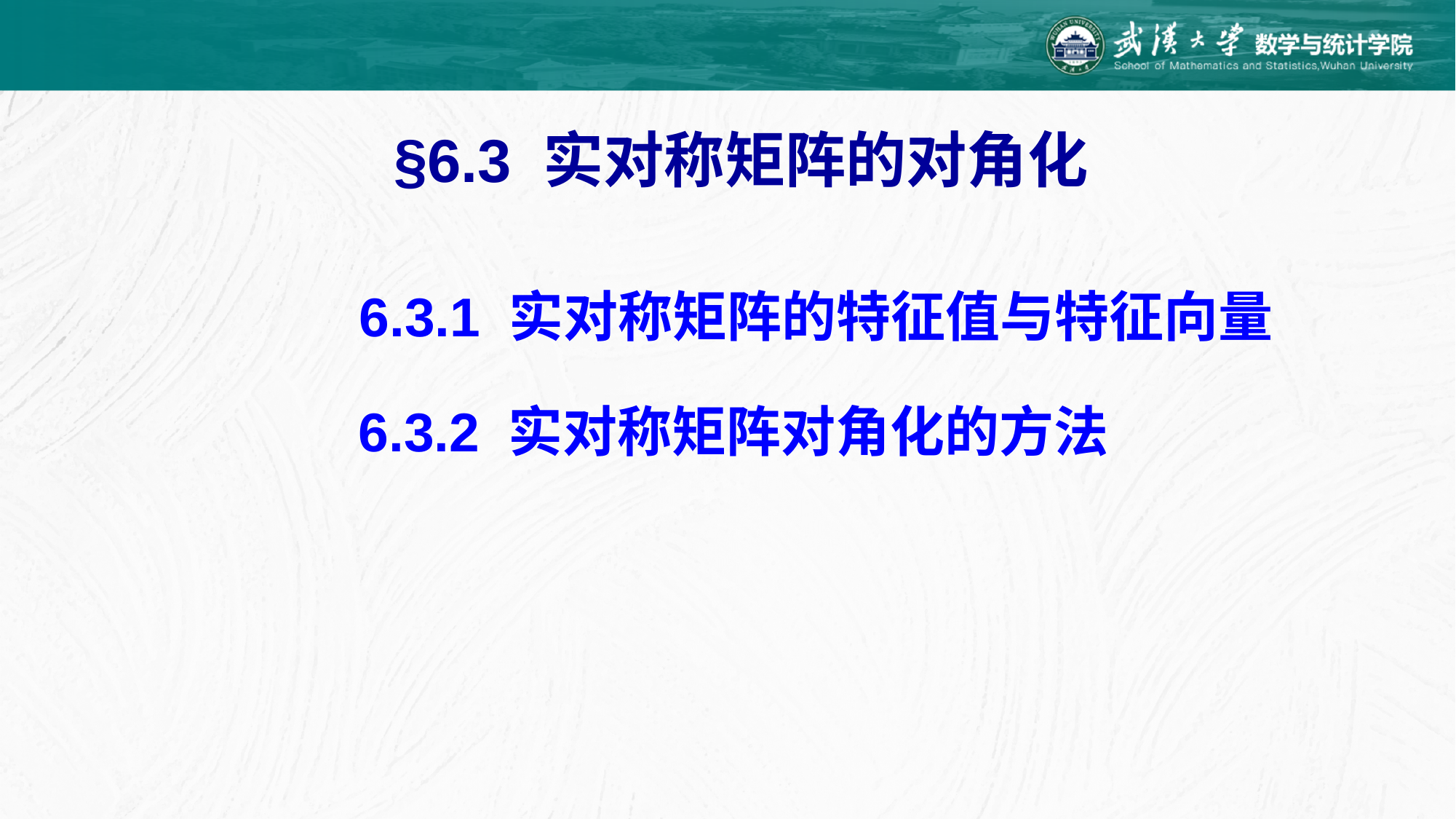

§6.3 实对称矩阵的对角化
6.3.1 实对称矩阵的特征值与特征向量
6.3.2 实对称矩阵对角化的方法